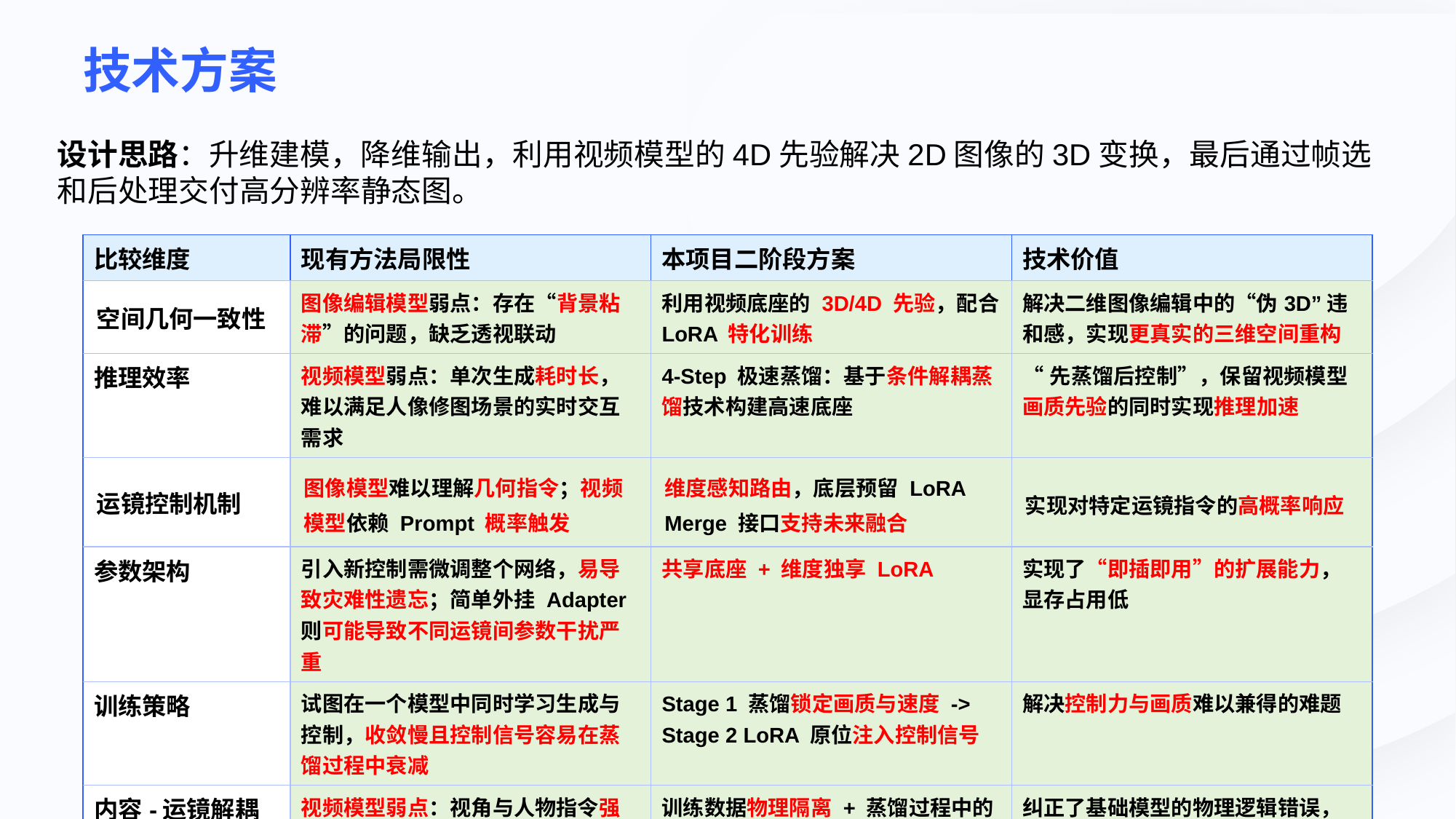

# 技术方案
设计思路：升维建模，降维输出，利用视频模型的4D先验解决2D图像的3D变换，最后通过帧选和后处理交付高分辨率静态图。
| 比较维度 | 现有方法局限性 | 本项目二阶段方案 | 技术价值 |
| --- | --- | --- | --- |
| 空间几何一致性 | 图像编辑模型弱点：存在“背景粘滞”的问题，缺乏透视联动 | 利用视频底座的 3D/4D 先验，配合 LoRA 特化训练 | 解决二维图像编辑中的“伪3D”违和感，实现更真实的三维空间重构 |
| 推理效率 | 视频模型弱点：单次生成耗时长，难以满足人像修图场景的实时交互需求 | 4-Step 极速蒸馏：基于条件解耦蒸馏技术构建高速底座 | “先蒸馏后控制”，保留视频模型画质先验的同时实现推理加速 |
| 运镜控制机制 | 图像模型难以理解几何指令；视频模型依赖 Prompt 概率触发 | 维度感知路由，底层预留 LoRA Merge 接口支持未来融合 | 实现对特定运镜指令的高概率响应 |
| 参数架构 | 引入新控制需微调整个网络，易导致灾难性遗忘；简单外挂 Adapter 则可能导致不同运镜间参数干扰严重 | 共享底座 + 维度独享 LoRA | 实现了“即插即用”的扩展能力，显存占用低 |
| 训练策略 | 试图在一个模型中同时学习生成与控制，收敛慢且控制信号容易在蒸馏过程中衰减 | Stage 1 蒸馏锁定画质与速度 -> Stage 2 LoRA 原位注入控制信号 | 解决控制力与画质难以兼得的难题 |
| 内容-运镜解耦 | 视频模型弱点：视角与人物指令强耦合 | 训练数据物理隔离 + 蒸馏过程中的无条件分量对齐 | 纠正了基础模型的物理逻辑错误，确保人物 ID 与背景透视分离 |